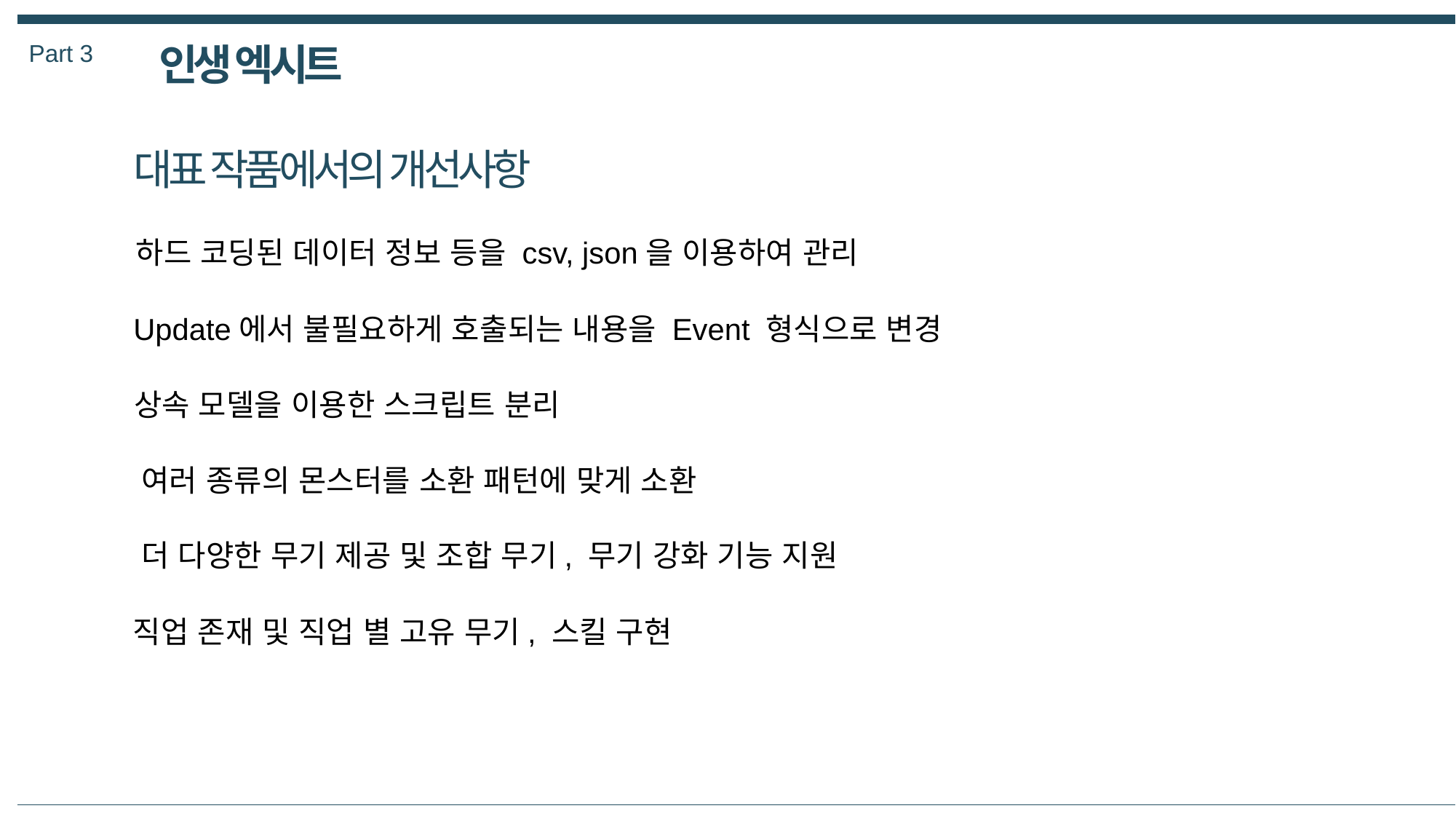

Part 3
인생 엑시트
대표 작품에서의 개선사항
하드 코딩된 데이터 정보 등을 csv, json을 이용하여 관리
Update에서 불필요하게 호출되는 내용을 Event 형식으로 변경
상속 모델을 이용한 스크립트 분리
여러 종류의 몬스터를 소환 패턴에 맞게 소환
더 다양한 무기 제공 및 조합 무기, 무기 강화 기능 지원
직업 존재 및 직업 별 고유 무기, 스킬 구현